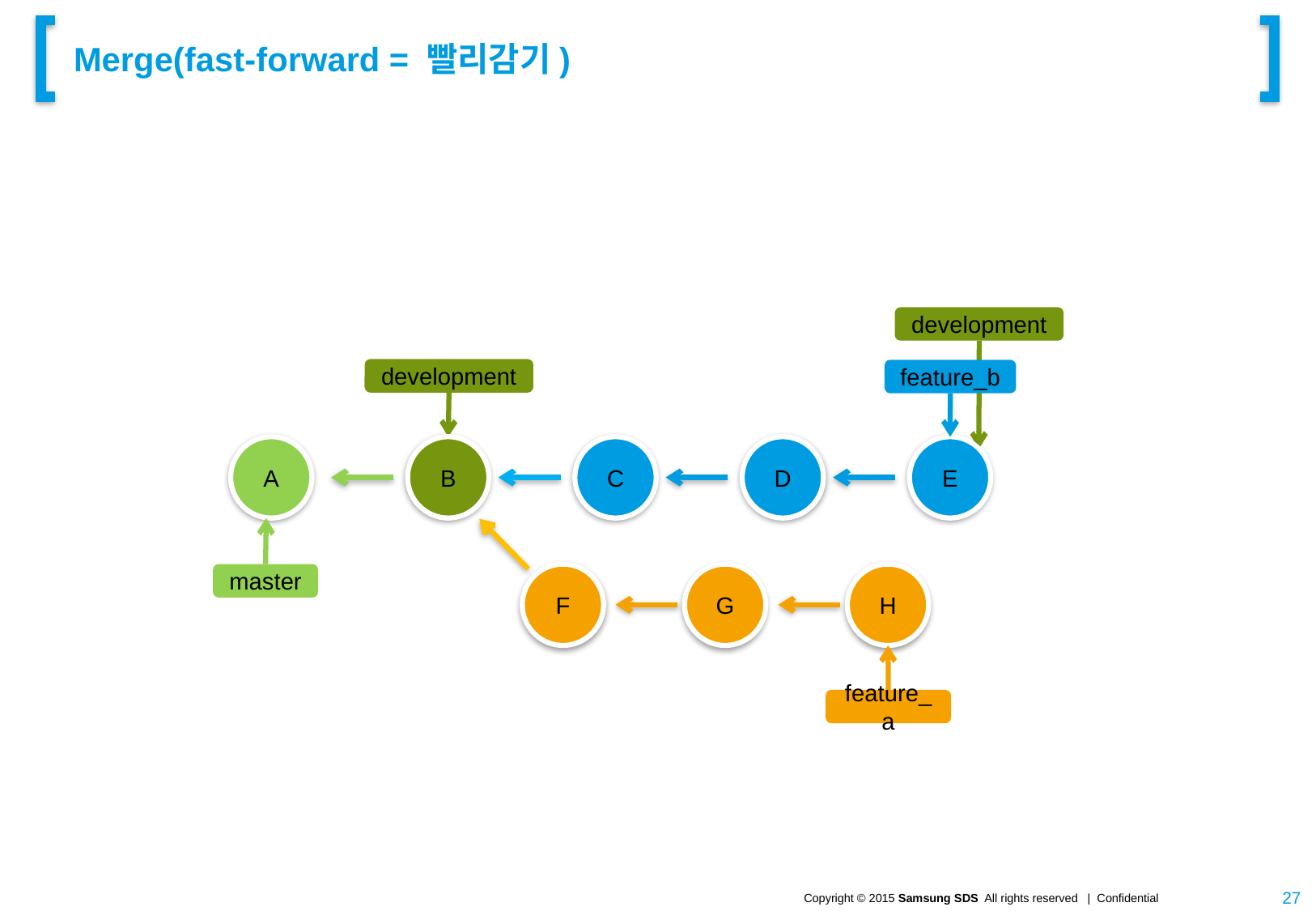

# Merge(fast-forward = 빨리감기)
development
development
feature_b
A
B
C
D
E
master
F
G
H
feature_a